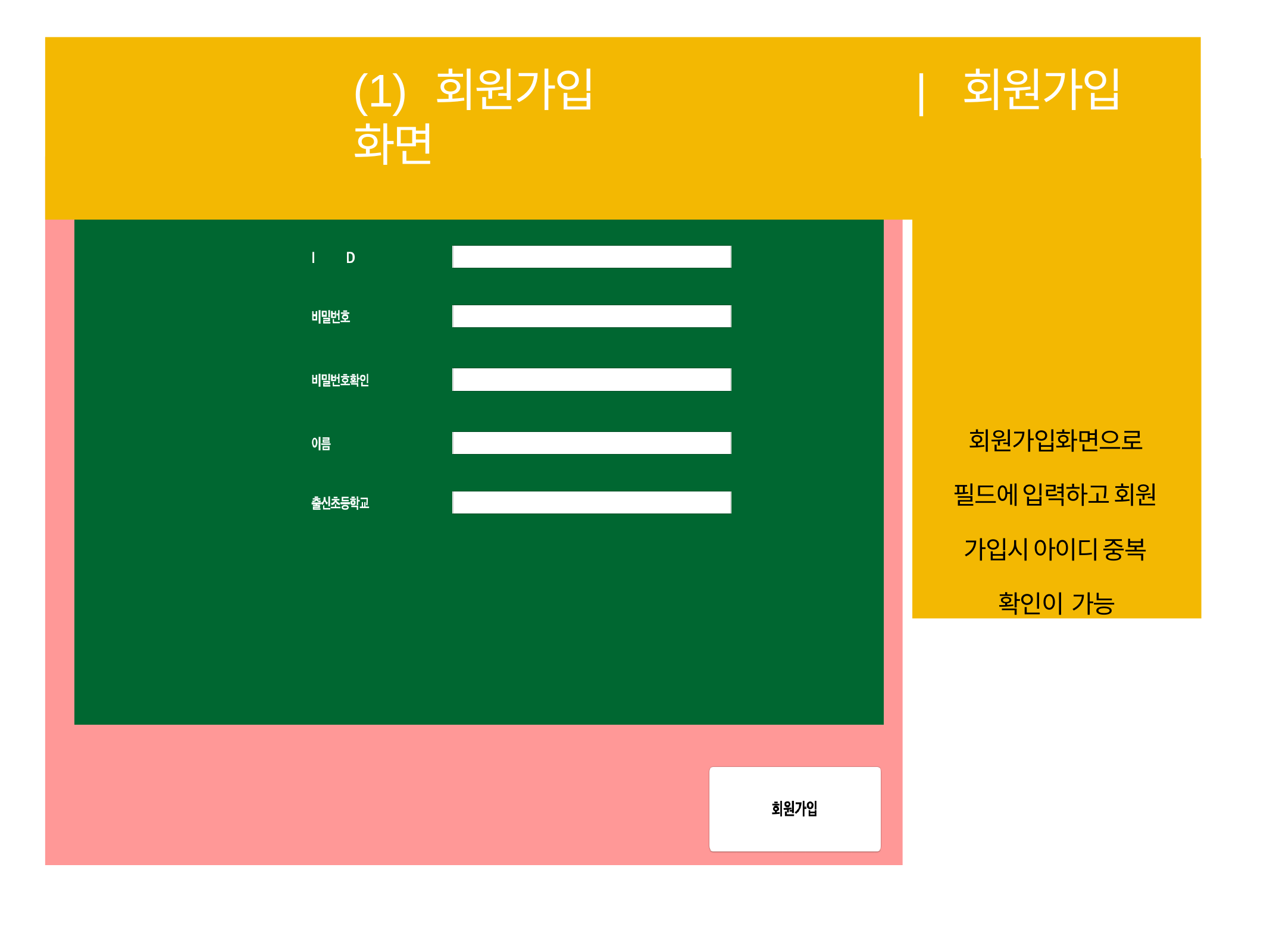

# (1) 회원가입	| 회원가입 화면

회원가입화면으로  필드에 입력하고 회원  가입시 아이디 중복  확인이 가능